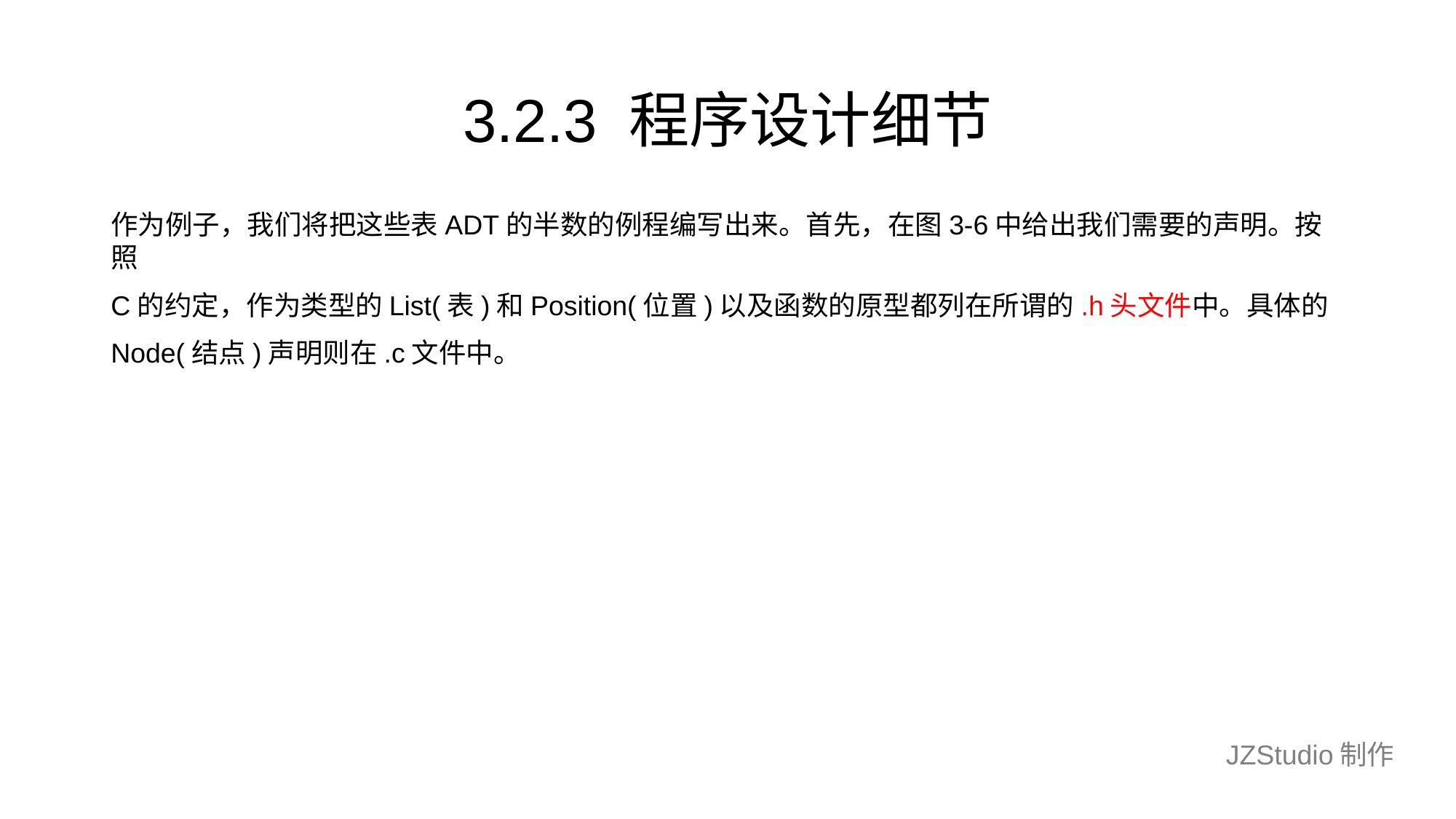

# 3.2.3 程序设计细节
作为例子，我们将把这些表ADT的半数的例程编写出来。首先，在图3-6中给出我们需要的声明。按照
C的约定，作为类型的List(表)和Position(位置)以及函数的原型都列在所谓的.h头文件中。具体的
Node(结点)声明则在.c文件中。